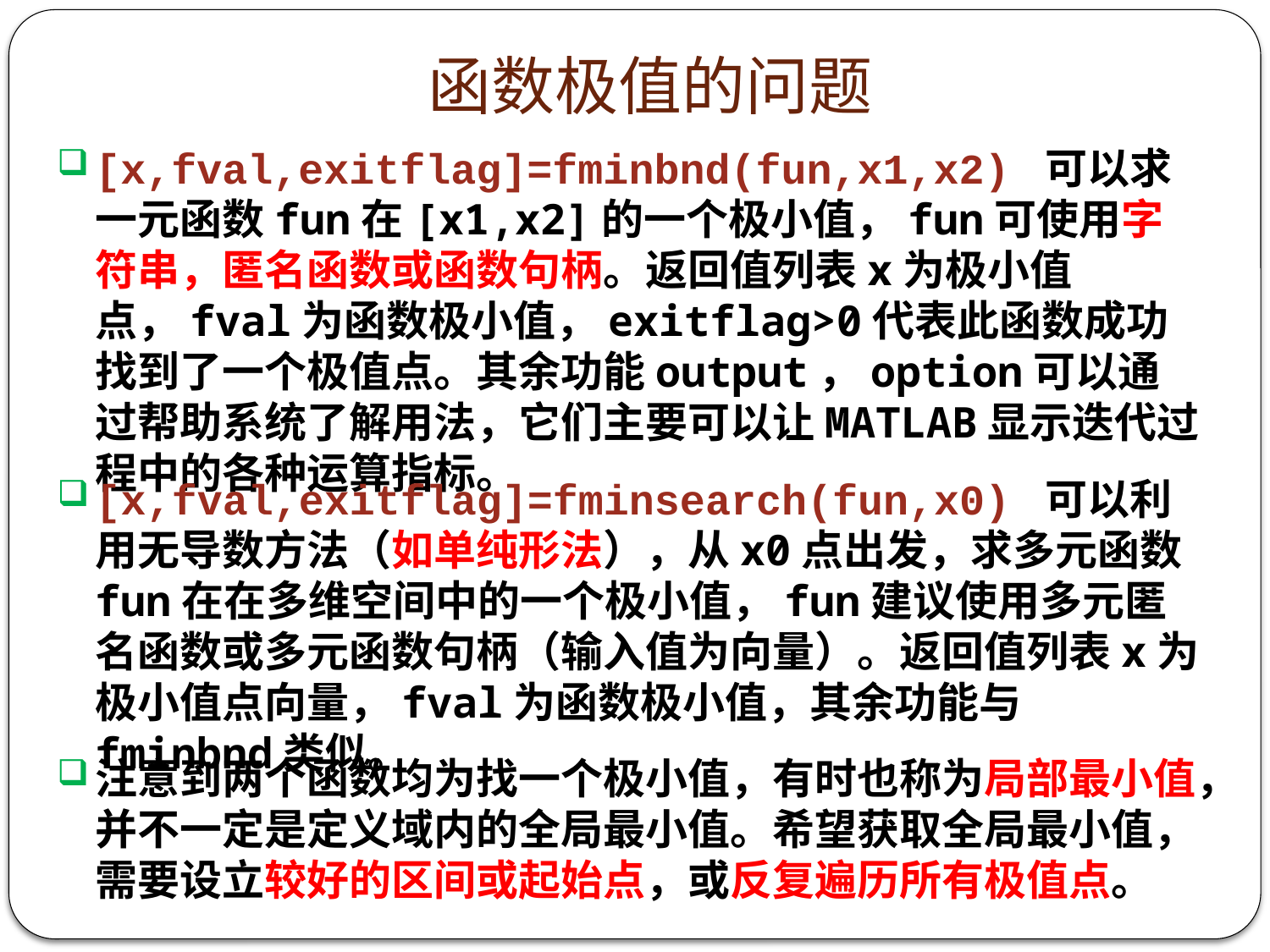

# 函数极值的问题
[x,fval,exitflag]=fminbnd(fun,x1,x2) 可以求一元函数fun在[x1,x2]的一个极小值，fun可使用字符串，匿名函数或函数句柄。返回值列表x为极小值点，fval为函数极小值，exitflag>0代表此函数成功找到了一个极值点。其余功能output，option可以通过帮助系统了解用法，它们主要可以让MATLAB显示迭代过程中的各种运算指标。
[x,fval,exitflag]=fminsearch(fun,x0) 可以利用无导数方法（如单纯形法），从x0点出发，求多元函数fun在在多维空间中的一个极小值，fun建议使用多元匿名函数或多元函数句柄（输入值为向量）。返回值列表x为极小值点向量，fval为函数极小值，其余功能与fminbnd类似。
注意到两个函数均为找一个极小值，有时也称为局部最小值，并不一定是定义域内的全局最小值。希望获取全局最小值，需要设立较好的区间或起始点，或反复遍历所有极值点。